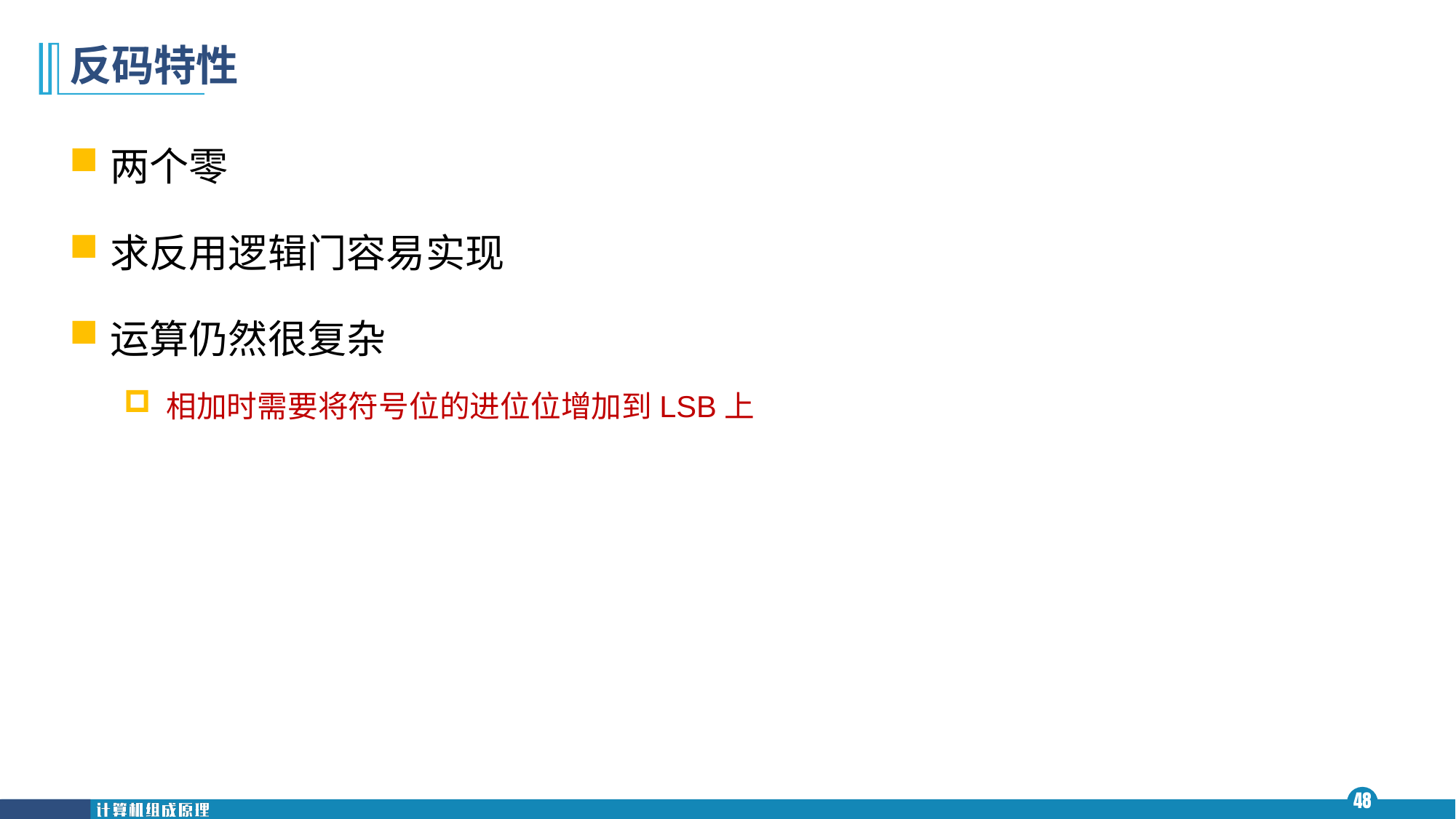

# 反码特性
两个零
求反用逻辑门容易实现
运算仍然很复杂
相加时需要将符号位的进位位增加到LSB上